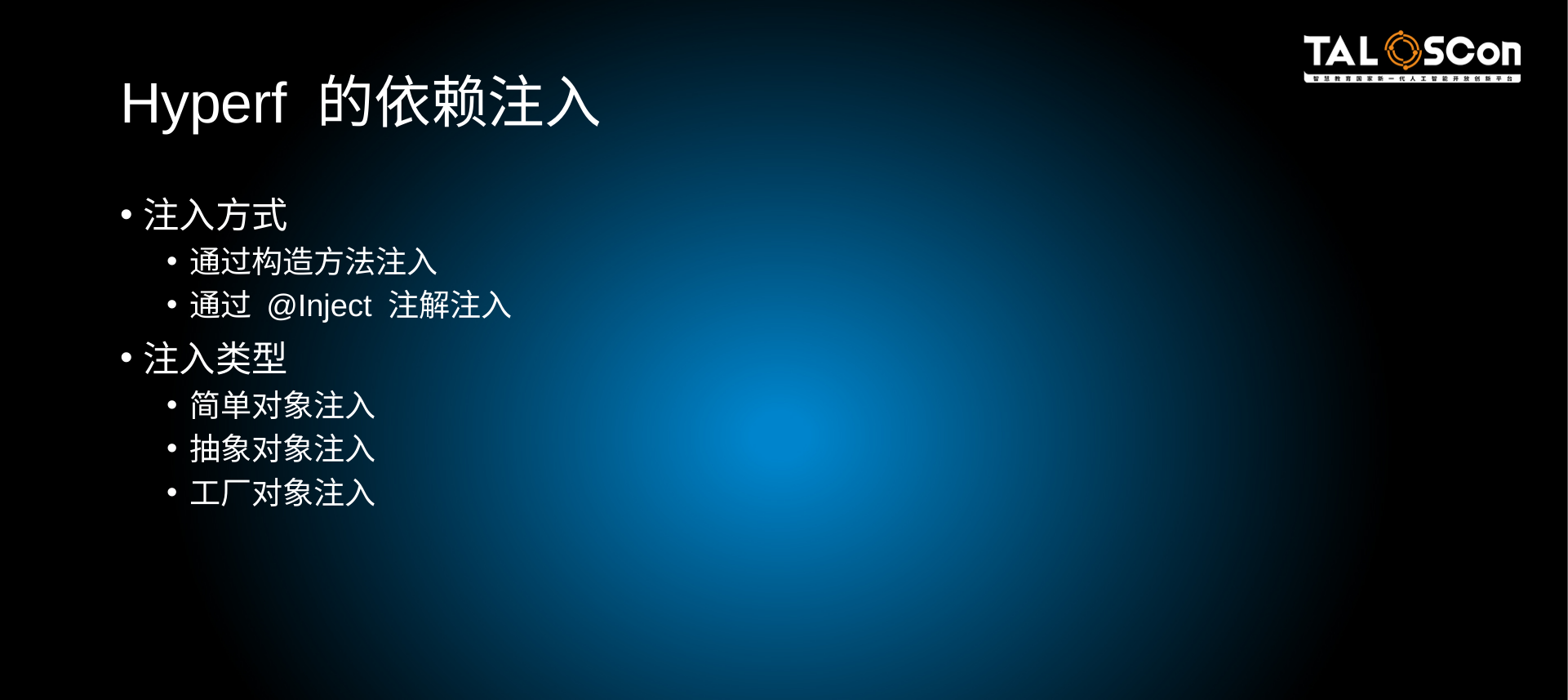

# Hyperf 的依赖注入
注入方式
通过构造方法注入
通过 @Inject 注解注入
注入类型
简单对象注入
抽象对象注入
工厂对象注入